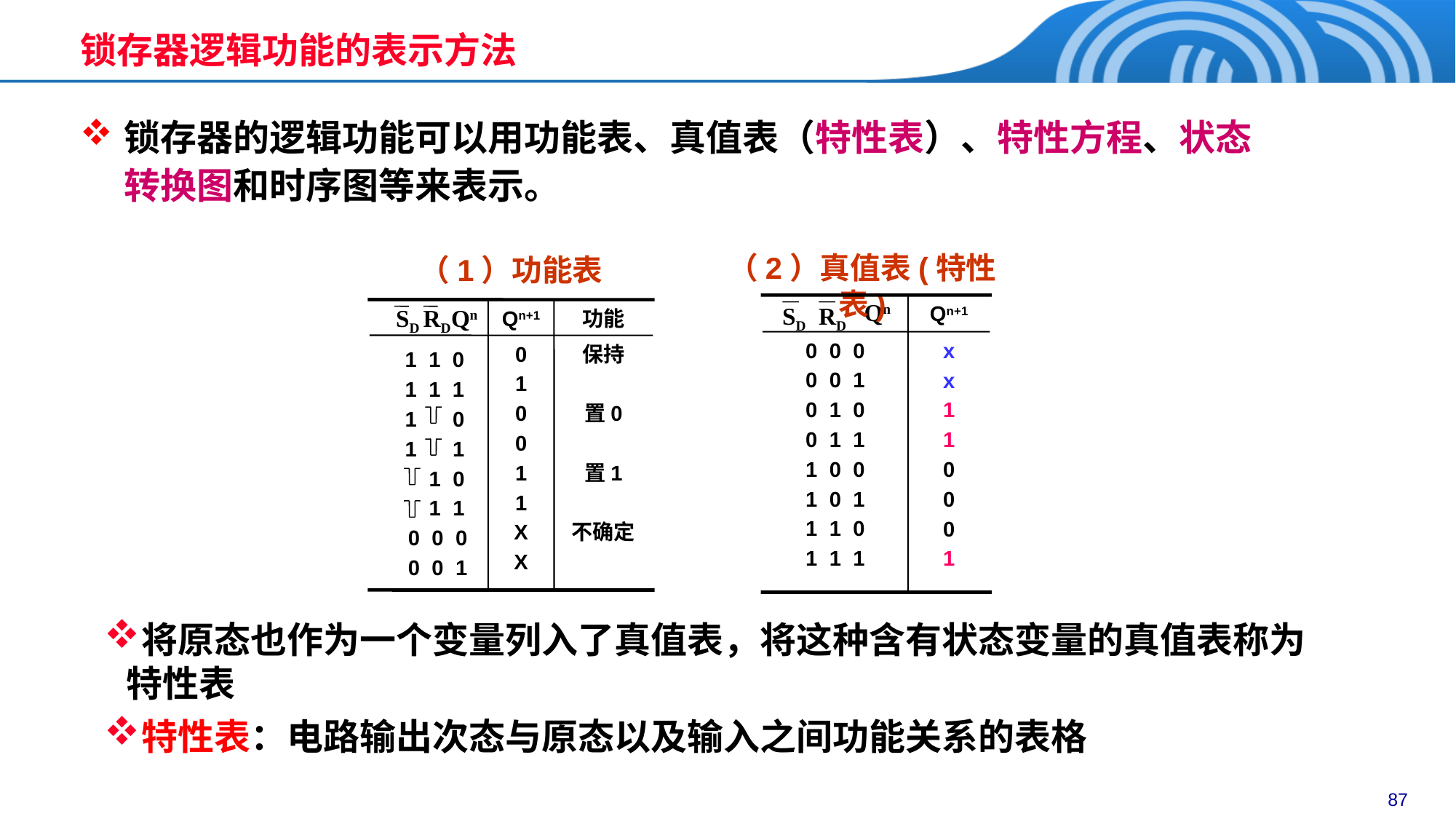

锁存器逻辑功能的表示方法
锁存器的逻辑功能可以用功能表、真值表（特性表）、特性方程、状态转换图和时序图等来表示。
（2）真值表(特性表)

Qn+1
0  0  0
0  0  1
0  1  0
0  1  1
1  0  0
1  0  1
1  1  0
1  1  1
x
x
1
1
0
0
0
1
Qn

SD
RD

（1）功能表
SD
RD
Qn

Qn+1

功能

0
1
0
0
1
1
X
X
保持

置0

置1

不确定

1  1  0
1  1  1
1      0
1      1
    1  0
    1  1
 0  0  0
 0  0  1

将原态也作为一个变量列入了真值表，将这种含有状态变量的真值表称为特性表
特性表：电路输出次态与原态以及输入之间功能关系的表格